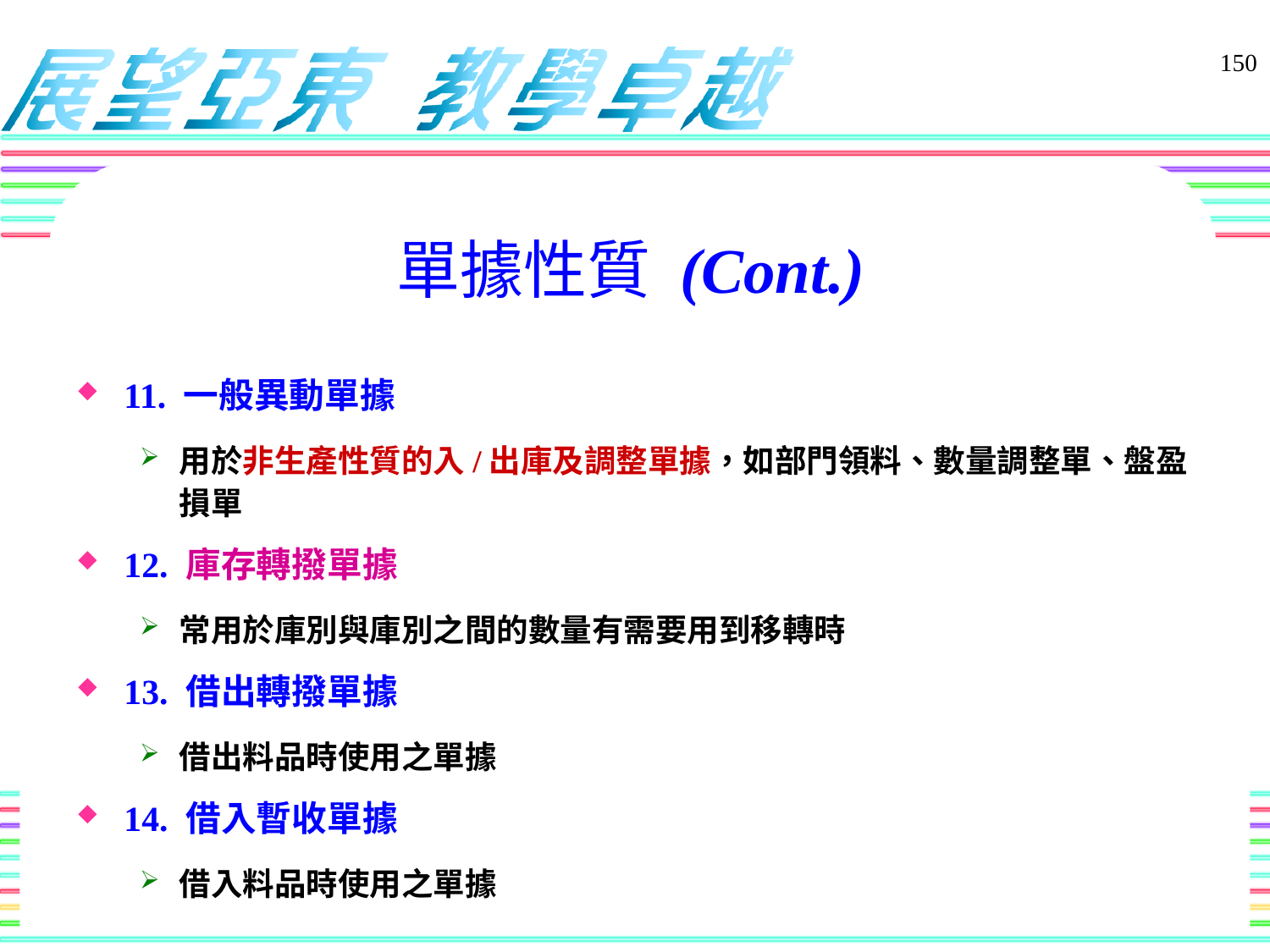

150
# 單據性質 (Cont.)

11. 一般異動單據
用於非生產性質的入/出庫及調整單據，如部門領料、數量調整單、盤盈損單
12. 庫存轉撥單據
常用於庫別與庫別之間的數量有需要用到移轉時
13. 借出轉撥單據
借出料品時使用之單據
14. 借入暫收單據
借入料品時使用之單據